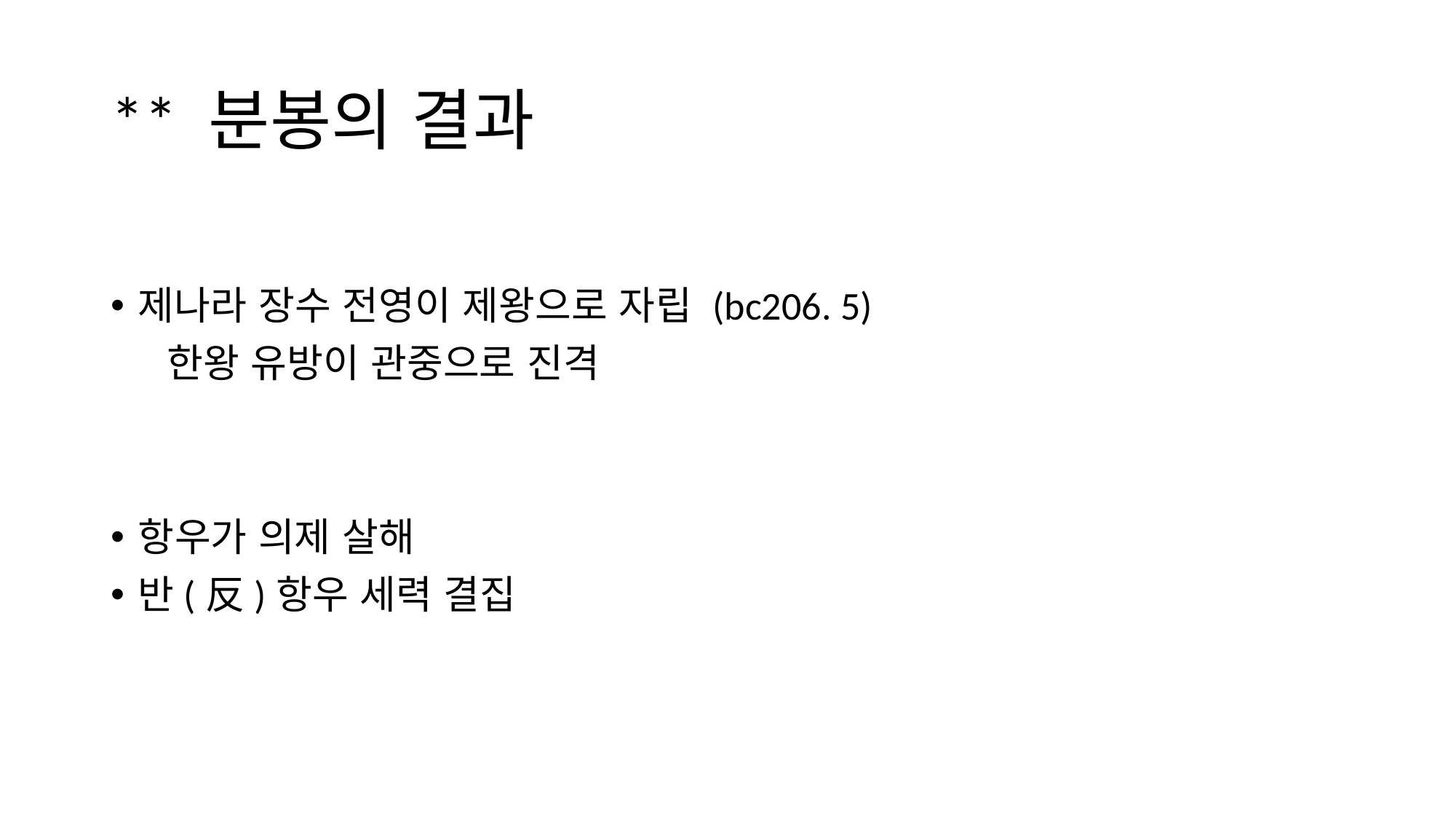

# ** 분봉의 결과

제나라 장수 전영이 제왕으로 자립 (bc206. 5)
   한왕 유방이 관중으로 진격

항우가 의제 살해
반(反)항우 세력 결집